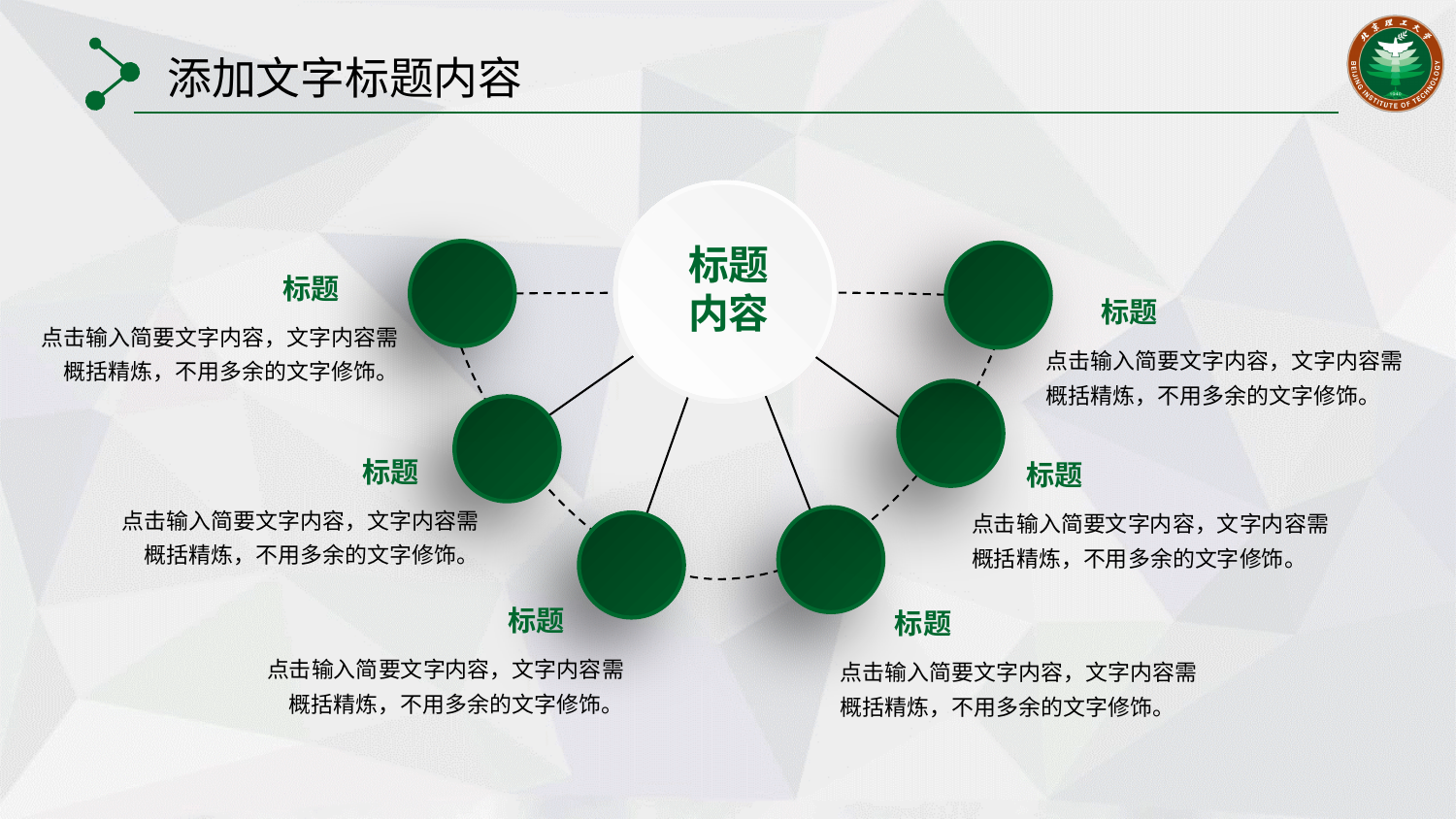

添加文字标题内容

标题
内容

标题
标题

点击输入简要文字内容，文字内容需概括精炼，不用多余的文字修饰。
点击输入简要文字内容，文字内容需概括精炼，不用多余的文字修饰。

标题
标题
点击输入简要文字内容，文字内容需概括精炼，不用多余的文字修饰。
点击输入简要文字内容，文字内容需概括精炼，不用多余的文字修饰。

标题
标题
点击输入简要文字内容，文字内容需概括精炼，不用多余的文字修饰。
点击输入简要文字内容，文字内容需概括精炼，不用多余的文字修饰。